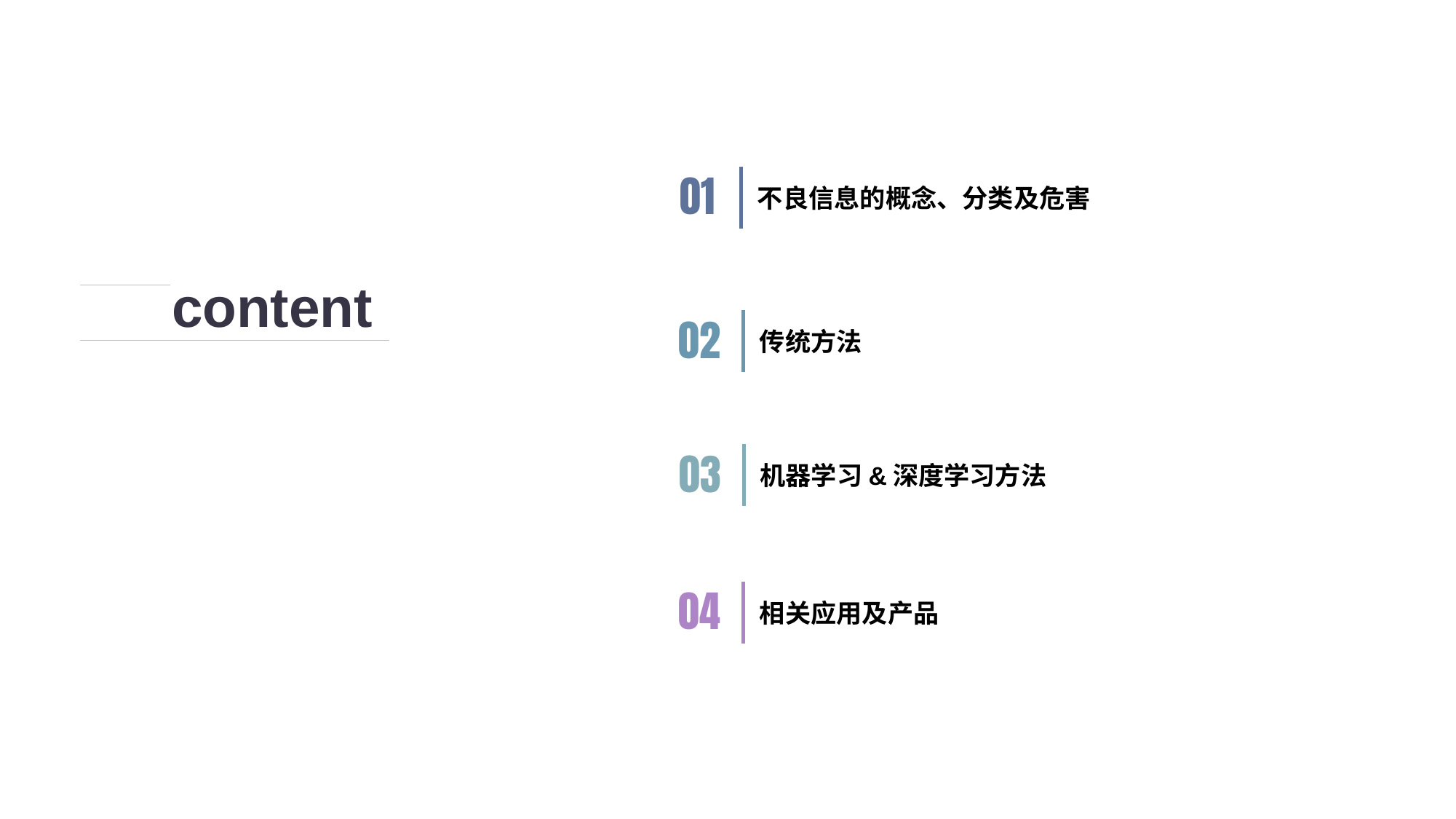

01
不良信息的概念、分类及危害
content
02
传统方法
03
机器学习&深度学习方法
04
相关应用及产品